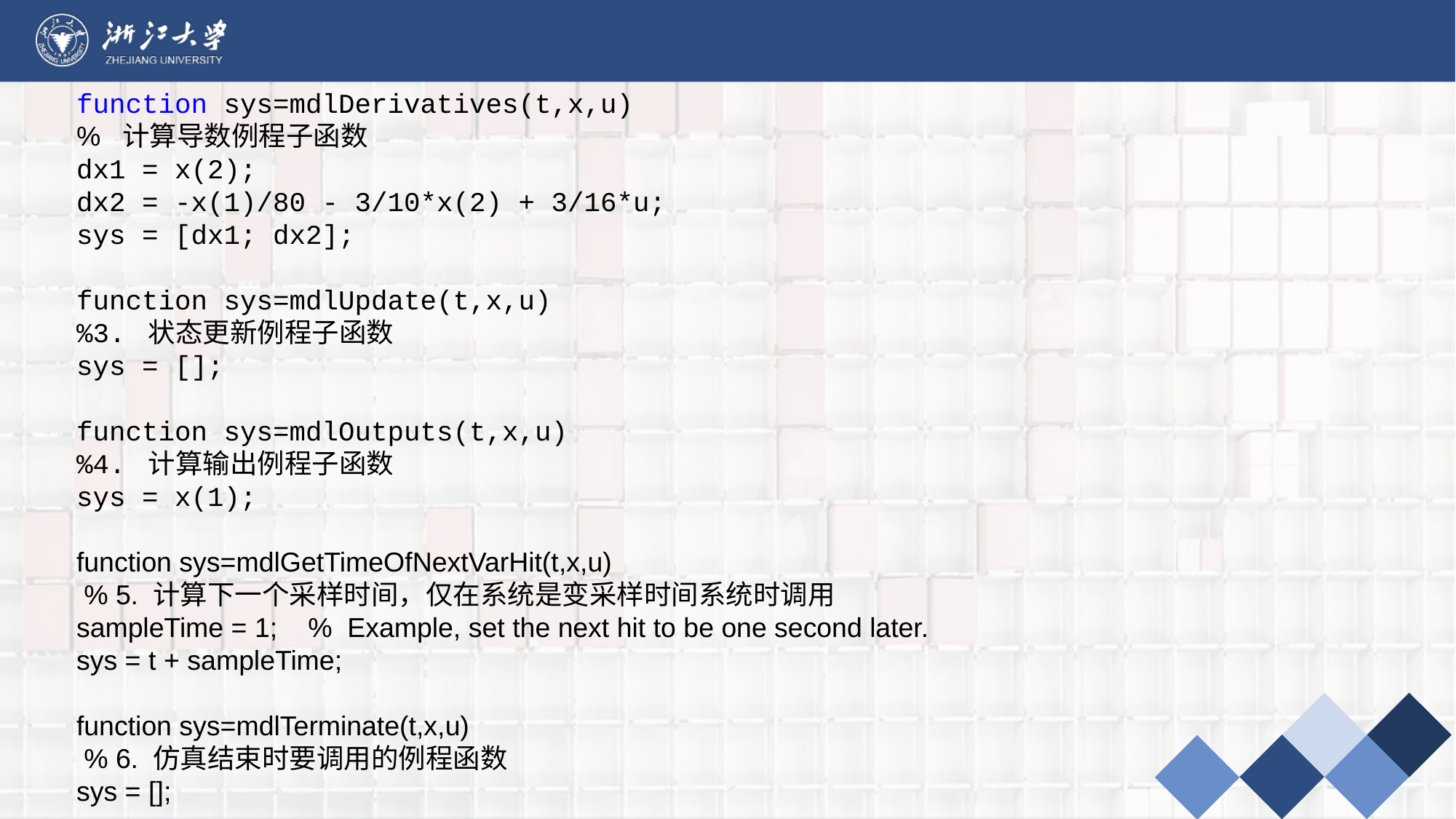

function sys=mdlDerivatives(t,x,u)
%  计算导数例程子函数
dx1 = x(2);
dx2 = -x(1)/80 - 3/10*x(2) + 3/16*u;
sys = [dx1; dx2];

function sys=mdlUpdate(t,x,u)
%3. 状态更新例程子函数
sys = [];

function sys=mdlOutputs(t,x,u)
%4. 计算输出例程子函数
sys = x(1);

function sys=mdlGetTimeOfNextVarHit(t,x,u)
 % 5. 计算下一个采样时间，仅在系统是变采样时间系统时调用
sampleTime = 1;    %  Example, set the next hit to be one second later.
sys = t + sampleTime;

function sys=mdlTerminate(t,x,u)
 % 6. 仿真结束时要调用的例程函数
sys = [];